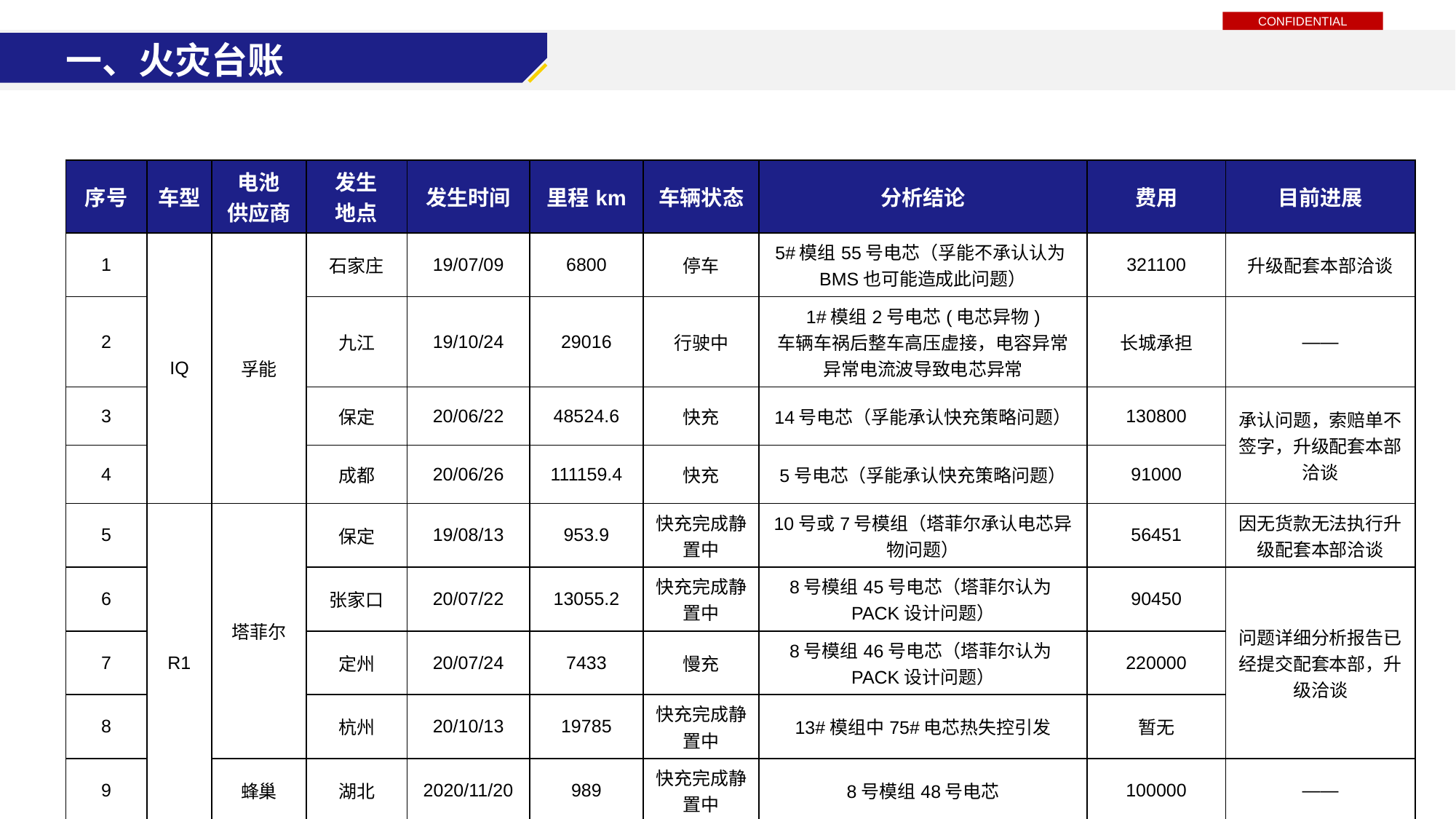

一、火灾台账
| 序号 | 车型 | 电池 供应商 | 发生 地点 | 发生时间 | 里程km | 车辆状态 | 分析结论 | 费用 | 目前进展 |
| --- | --- | --- | --- | --- | --- | --- | --- | --- | --- |
| 1 | IQ | 孚能 | 石家庄 | 19/07/09 | 6800 | 停车 | 5#模组55号电芯（孚能不承认认为BMS也可能造成此问题） | 321100 | 升级配套本部洽谈 |
| 2 |  |  | 九江 | 19/10/24 | 29016 | 行驶中 | 1#模组2号电芯(电芯异物) 车辆车祸后整车高压虚接，电容异常异常电流波导致电芯异常 | 长城承担 | —— |
| 3 |  |  | 保定 | 20/06/22 | 48524.6 | 快充 | 14号电芯（孚能承认快充策略问题） | 130800 | 承认问题，索赔单不签字，升级配套本部洽谈 |
| 4 |  |  | 成都 | 20/06/26 | 111159.4 | 快充 | 5号电芯（孚能承认快充策略问题） | 91000 |  |
| 5 | R1 | 塔菲尔 | 保定 | 19/08/13 | 953.9 | 快充完成静置中 | 10号或7号模组（塔菲尔承认电芯异物问题） | 56451 | 因无货款无法执行升级配套本部洽谈 |
| 6 |  |  | 张家口 | 20/07/22 | 13055.2 | 快充完成静置中 | 8号模组45号电芯（塔菲尔认为PACK设计问题） | 90450 | 问题详细分析报告已经提交配套本部，升级洽谈 |
| 7 |  |  | 定州 | 20/07/24 | 7433 | 慢充 | 8号模组46号电芯（塔菲尔认为PACK设计问题） | 220000 |  |
| 8 |  |  | 杭州 | 20/10/13 | 19785 | 快充完成静置中 | 13#模组中75#电芯热失控引发 | 暂无 |  |
| 9 |  | 蜂巢 | 湖北 | 2020/11/20 | 989 | 快充完成静置中 | 8号模组48号电芯 | 100000 | —— |
Presentation headlines, Date, Location
Slide 2